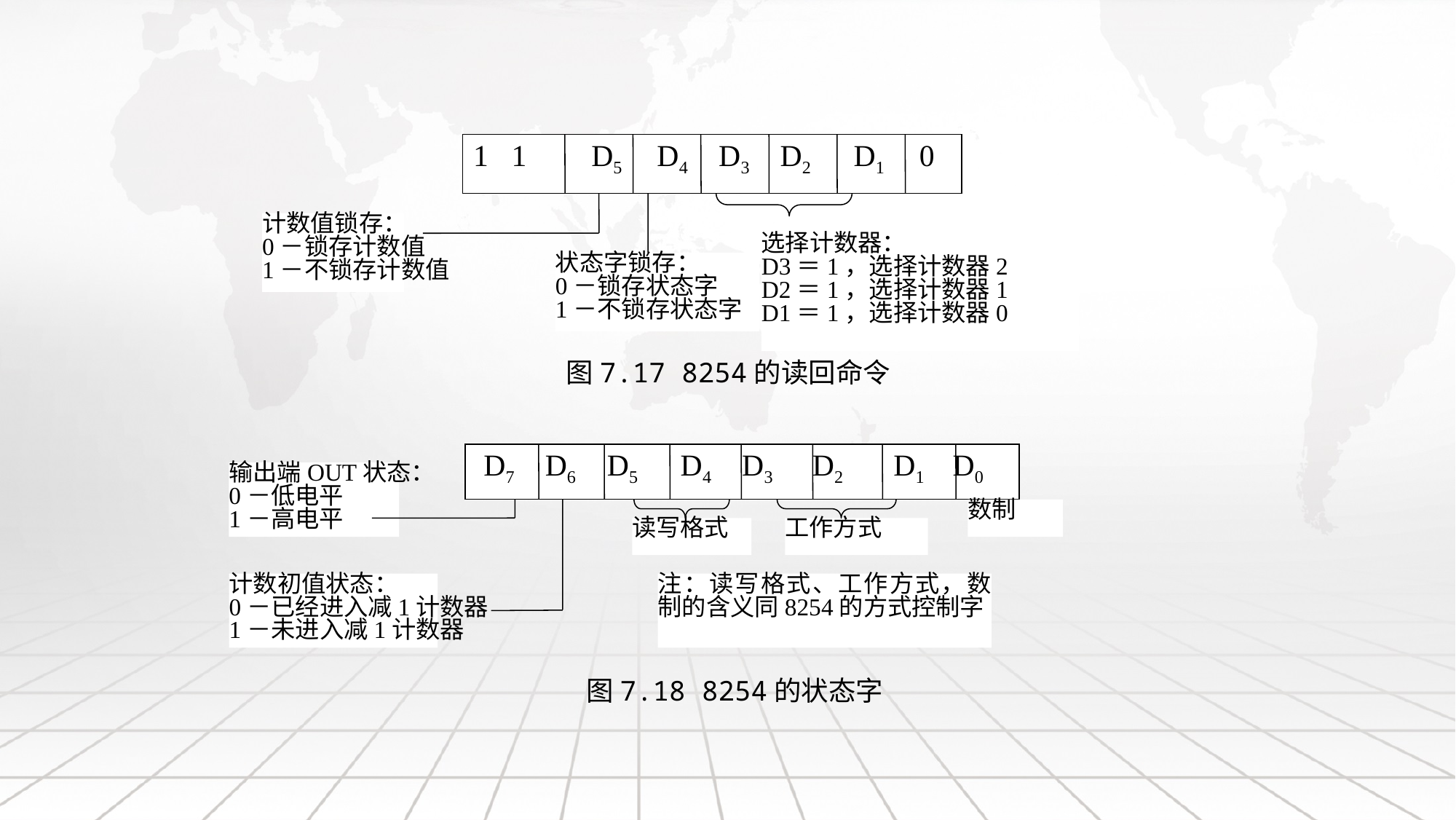

1   1	  D5     D4    D3       D2      D1     0

计数值锁存：
0－锁存计数值
1－不锁存计数值
选择计数器：
D3＝1，选择计数器2
D2＝1，选择计数器1
D1＝1，选择计数器0
状态字锁存：
0－锁存状态字
1－不锁存状态字
图7.17 8254的读回命令

 D7    D6	     D5      D4    D3         D2       D1     D0

输出端OUT状态：
0－低电平
1－高电平

数制
读写格式
工作方式
计数初值状态：
0－已经进入减1计数器
1－未进入减1计数器
注：读写格式、工作方式，数制的含义同8254的方式控制字
图7.18 8254的状态字